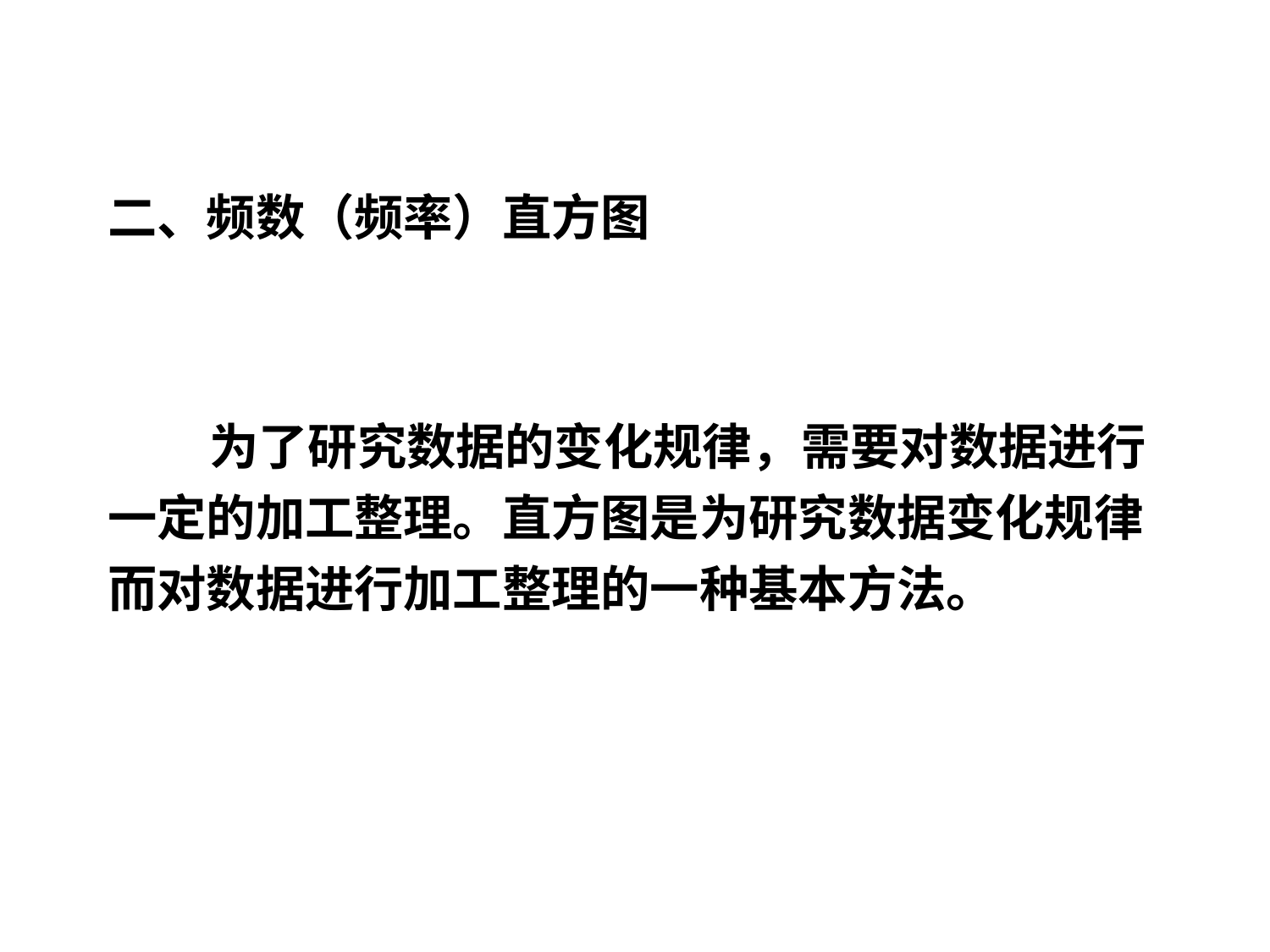

二、频数（频率）直方图
        为了研究数据的变化规律，需要对数据进行一定的加工整理。直方图是为研究数据变化规律而对数据进行加工整理的一种基本方法。